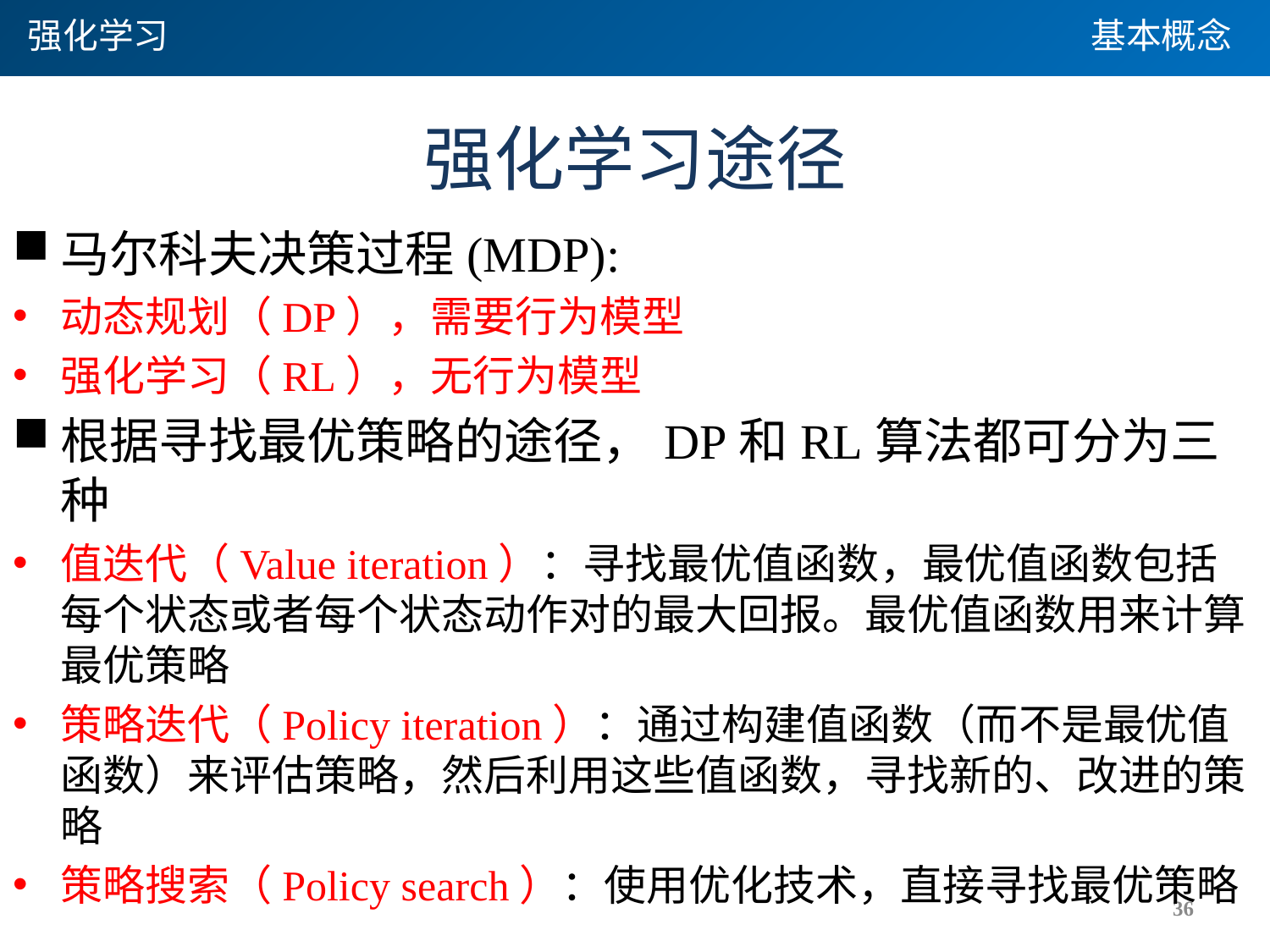

强化学习
基本概念
# 强化学习途径
马尔科夫决策过程(MDP):动态规划（DP）
动态规划（DP），需要行为模型
强化学习（RL），无行为模型
根据寻找最优策略的途径，DP和RL算法都可分为三种
值迭代（Value iteration）：寻找最优值函数，最优值函数包括每个状态或者每个状态动作对的最大回报。最优值函数用来计算最优策略
策略迭代（Policy iteration）：通过构建值函数（而不是最优值函数）来评估策略，然后利用这些值函数，寻找新的、改进的策略
策略搜索（Policy search）：使用优化技术，直接寻找最优策略

36